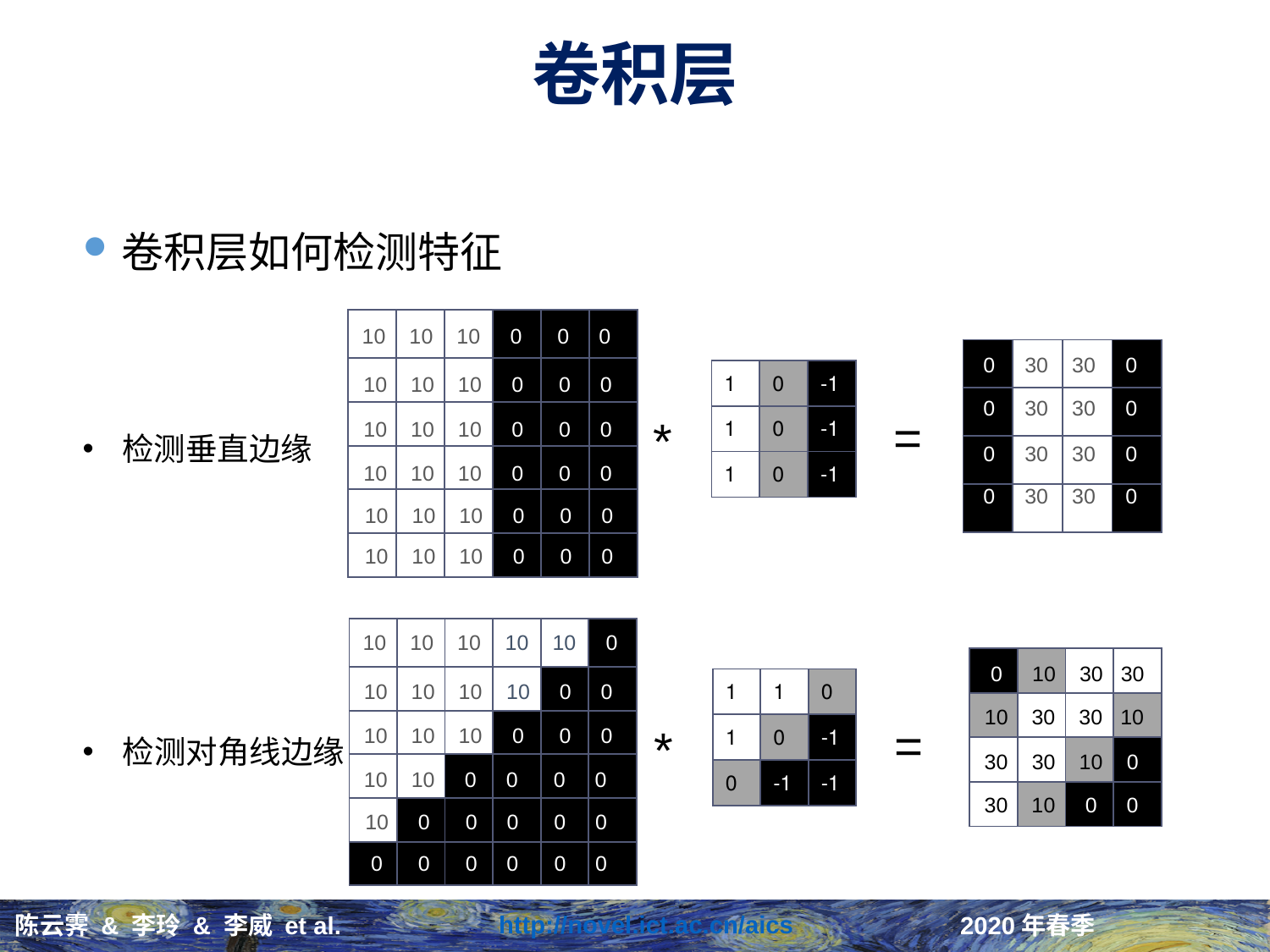

# 卷积层
卷积层如何检测特征
|  |  |  |  |  |  |
| --- | --- | --- | --- | --- | --- |
|  |  |  |  |  |  |
|  |  |  |  |  |  |
|  |  |  |  |  |  |
|  |  |  |  |  |  |
|  |  |  |  |  |  |
 10    10    10     0      0     0
 10    10    10     0      0     0
 10    10    10     0      0     0
 10    10    10     0      0     0
 10    10    10     0      0     0
 10    10    10     0      0     0
|  |  |  |  |
| --- | --- | --- | --- |
|  |  |  |  |
|  |  |  |  |
|  |  |  |  |
0     30    30     0
| 1 | 0 | -1 |
| --- | --- | --- |
| 1 | 0 | -1 |
| 1 | 0 | -1 |
0     30    30     0
=
*
检测垂直边缘
0     30    30     0
0     30    30     0
|  |  |  |  |  |  |
| --- | --- | --- | --- | --- | --- |
|  |  |  |  |  |  |
|  |  |  |  |  |  |
|  |  |  |  |  |  |
|  |  |  |  |  |  |
|  |  |  |  |  |  |
 10    10    10    10    10     0
 10    10    10    10     0     0
 10    10    10     0      0     0
 10    10     0     0      0     0
 10     0      0     0      0     0
  0      0      0     0      0     0
|  |  |  |  |
| --- | --- | --- | --- |
|  |  |  |  |
|  |  |  |  |
|  |  |  |  |
 0     10    30   30
| 1 | 1 | 0 |
| --- | --- | --- |
| 1 | 0 | -1 |
| 0 | -1 | -1 |
10    30    30   10
检测对角线边缘
=
*
30    30    10    0
30    10     0     0
26